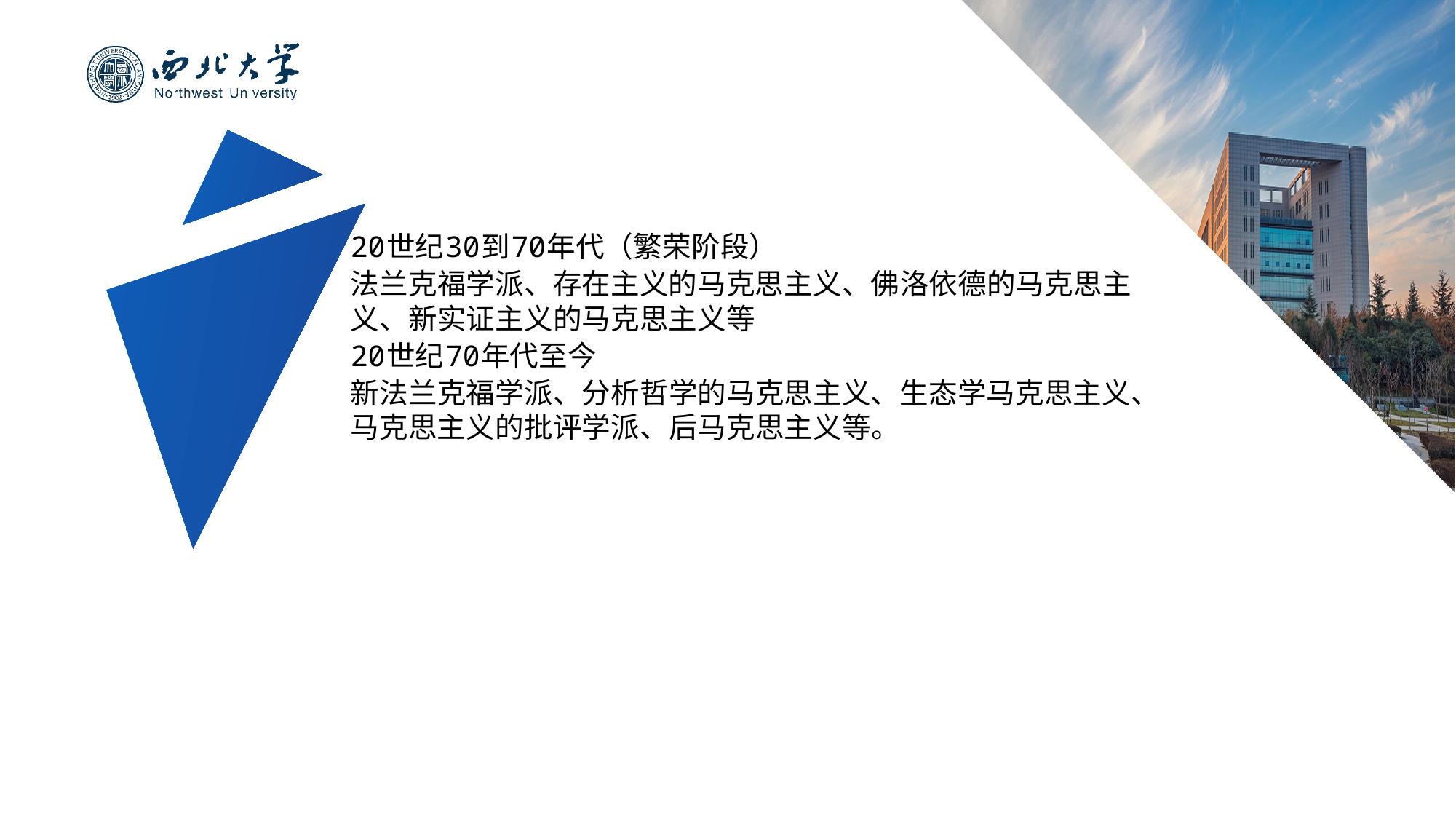

#
20世纪30到70年代（繁荣阶段）
法兰克福学派、存在主义的马克思主义、佛洛依德的马克思主义、新实证主义的马克思主义等
20世纪70年代至今
新法兰克福学派、分析哲学的马克思主义、生态学马克思主义、马克思主义的批评学派、后马克思主义等。